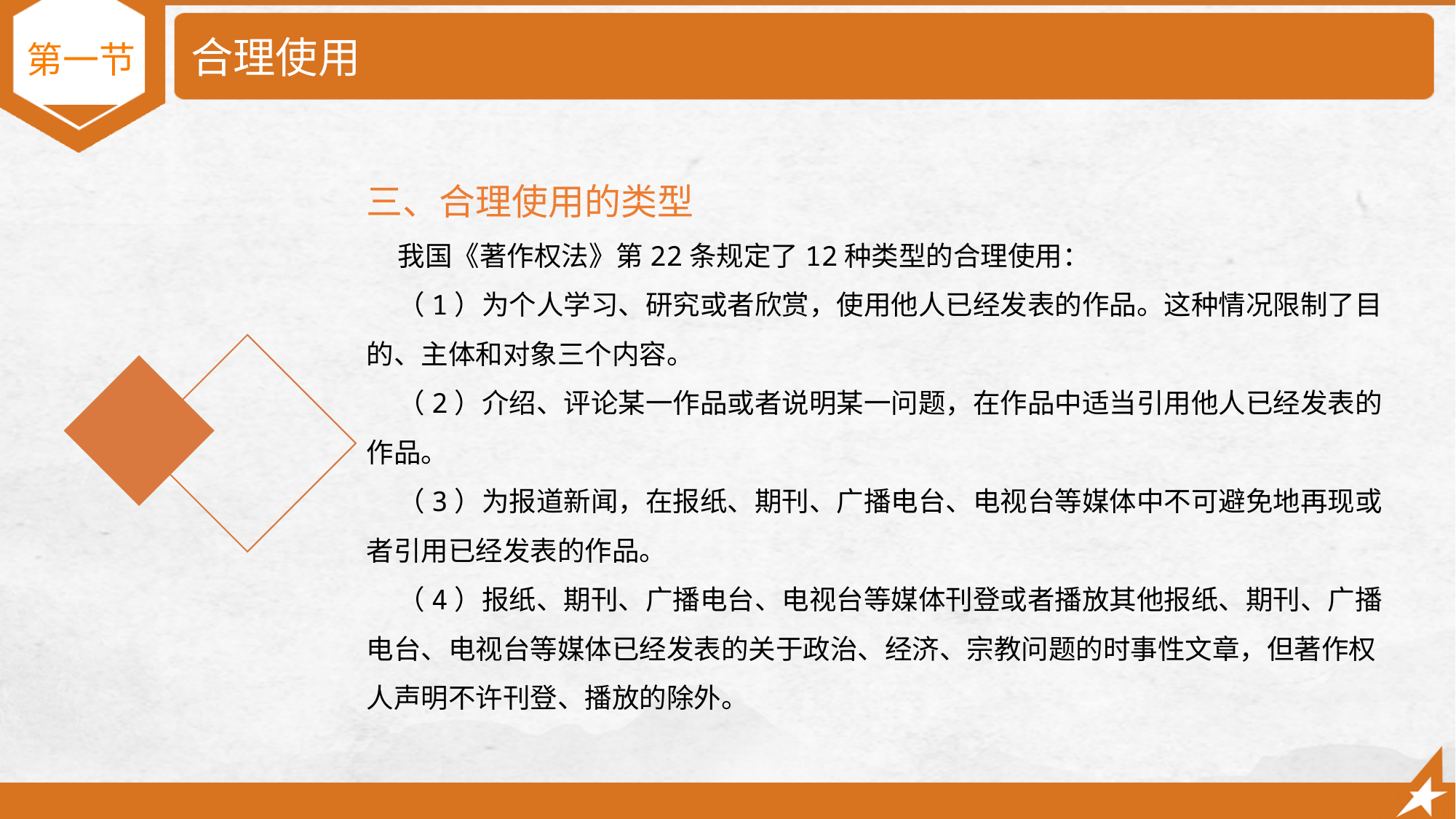

# 合理使用
第一节
三、合理使用的类型
    我国《著作权法》第22条规定了12种类型的合理使用：
    （1）为个人学习、研究或者欣赏，使用他人已经发表的作品。这种情况限制了目的、主体和对象三个内容。
    （2）介绍、评论某一作品或者说明某一问题，在作品中适当引用他人已经发表的作品。
    （3）为报道新闻，在报纸、期刊、广播电台、电视台等媒体中不可避免地再现或者引用已经发表的作品。
    （4）报纸、期刊、广播电台、电视台等媒体刊登或者播放其他报纸、期刊、广播电台、电视台等媒体已经发表的关于政治、经济、宗教问题的时事性文章，但著作权人声明不许刊登、播放的除外。